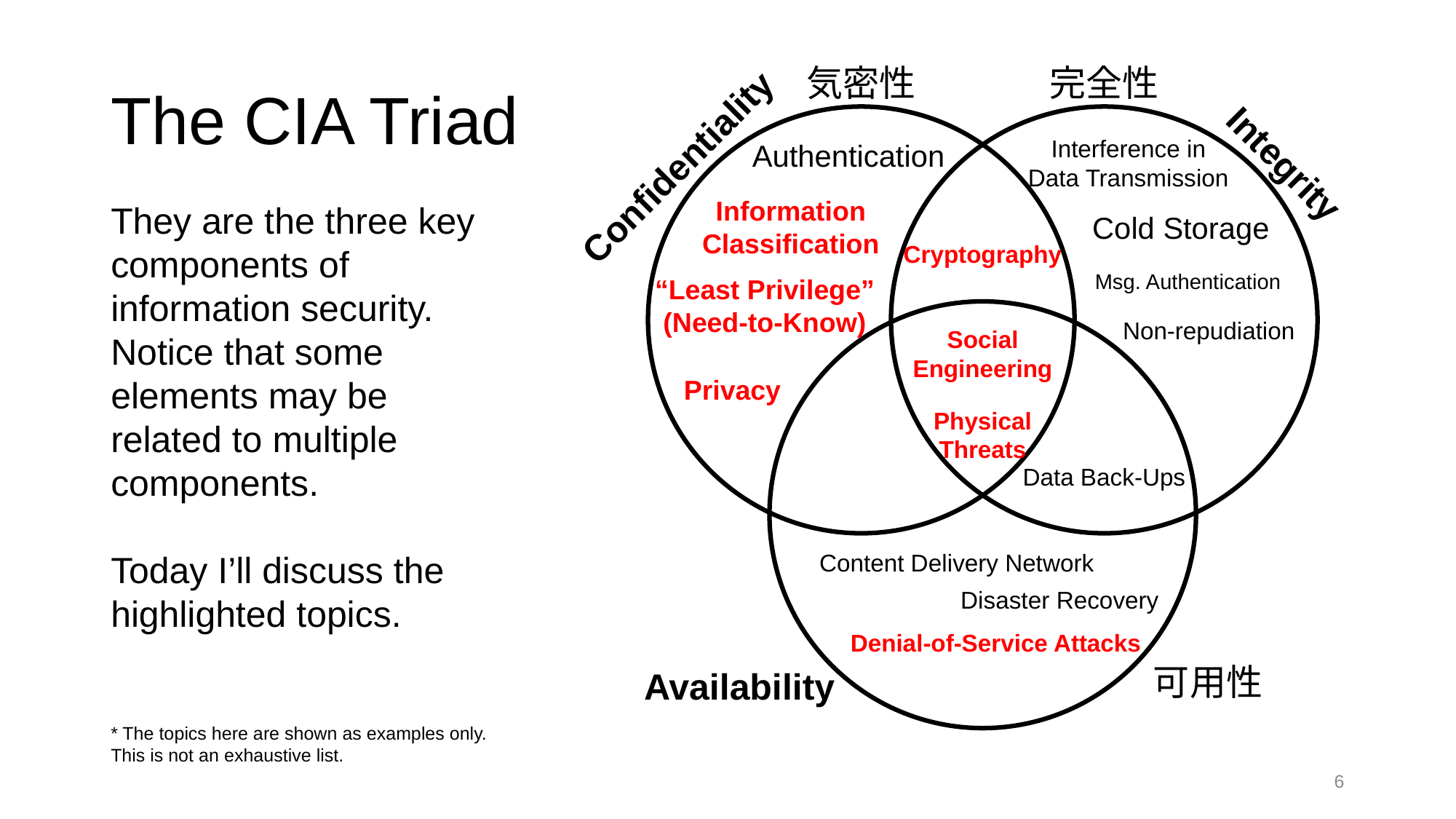

# The CIA Triad
気密性
完全性

Interference in
Data Transmission
Authentication
Integrity
Confidentiality
Information
Classification
Cold Storage
Cryptography
Msg. Authentication
“Least Privilege”
(Need-to-Know)

Non-repudiation
Social
Engineering
Privacy
Physical
Threats
Data Back-Ups
Content Delivery Network
Disaster Recovery
Denial-of-Service Attacks
可用性
Availability
They are the three key components of information security. Notice that some elements may be related to multiple components.

Today I’ll discuss the highlighted topics.

* The topics here are shown as examples only. This is not an exhaustive list.
6